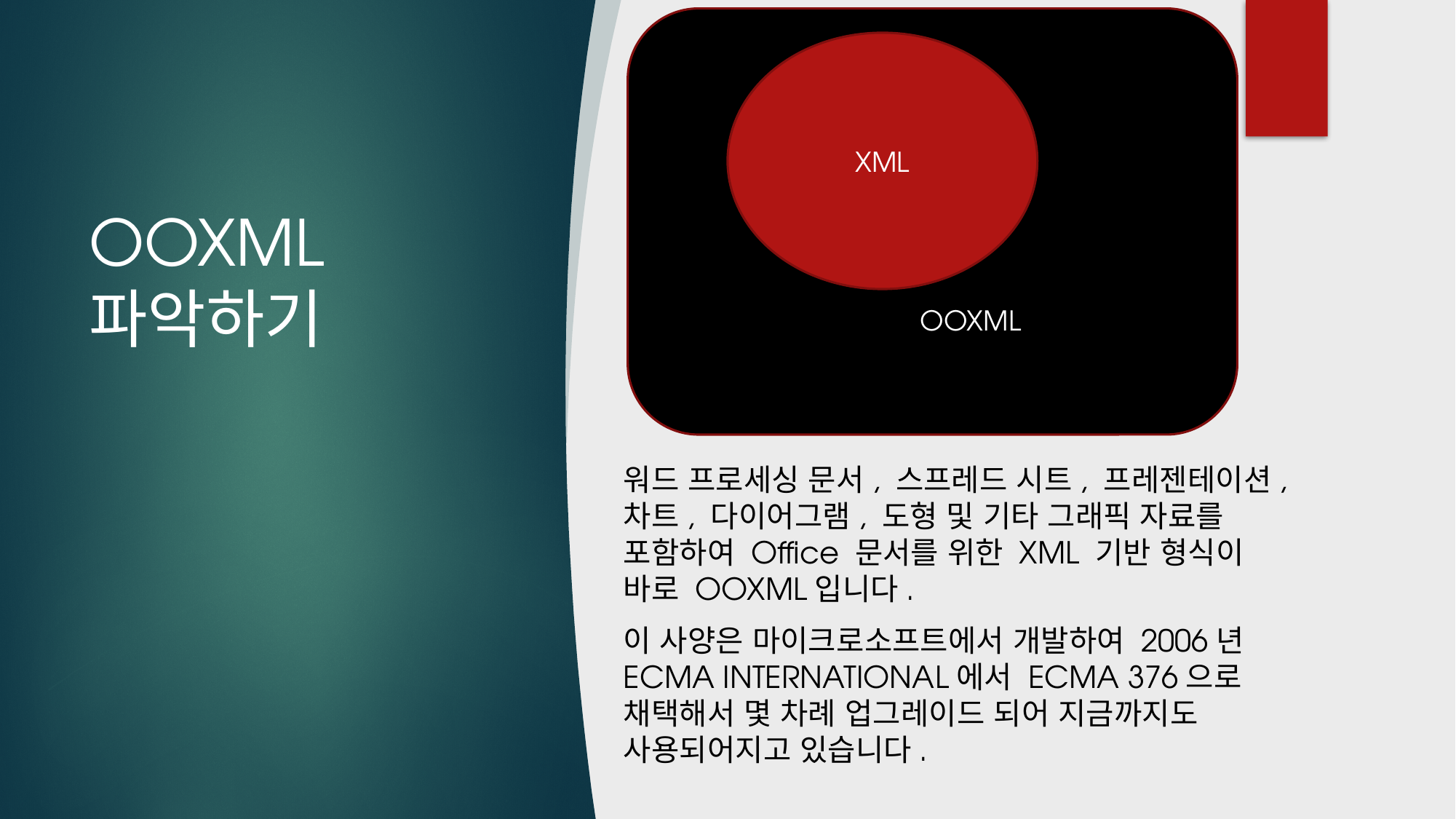

OOXML

XML
# OOXML 파악하기
워드 프로세싱 문서, 스프레드 시트, 프레젠테이션, 차트, 다이어그램, 도형 및 기타 그래픽 자료를 포함하여 Office 문서를 위한 XML 기반 형식이 바로 OOXML입니다.
이 사양은 마이크로소프트에서 개발하여 2006년 ECMA INTERNATIONAL에서 ECMA 376으로 채택해서 몇 차례 업그레이드 되어 지금까지도 사용되어지고 있습니다.